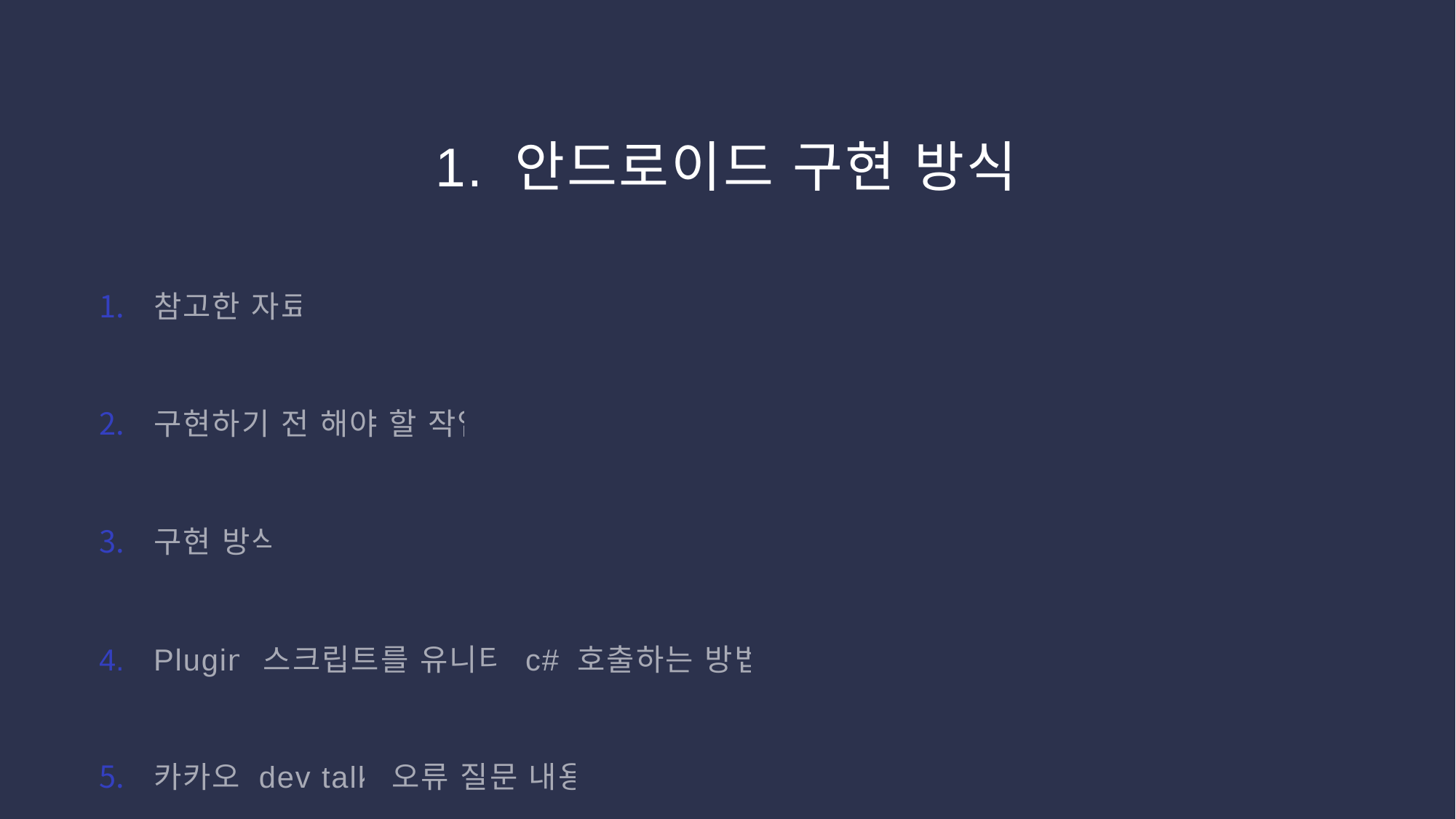

# 1. 안드로이드 구현 방식
참고한 자료

구현하기 전 해야 할 작업

구현 방식

Plugin 스크립트를 유니티 c# 호출하는 방법

카카오 dev talk 오류 질문 내용